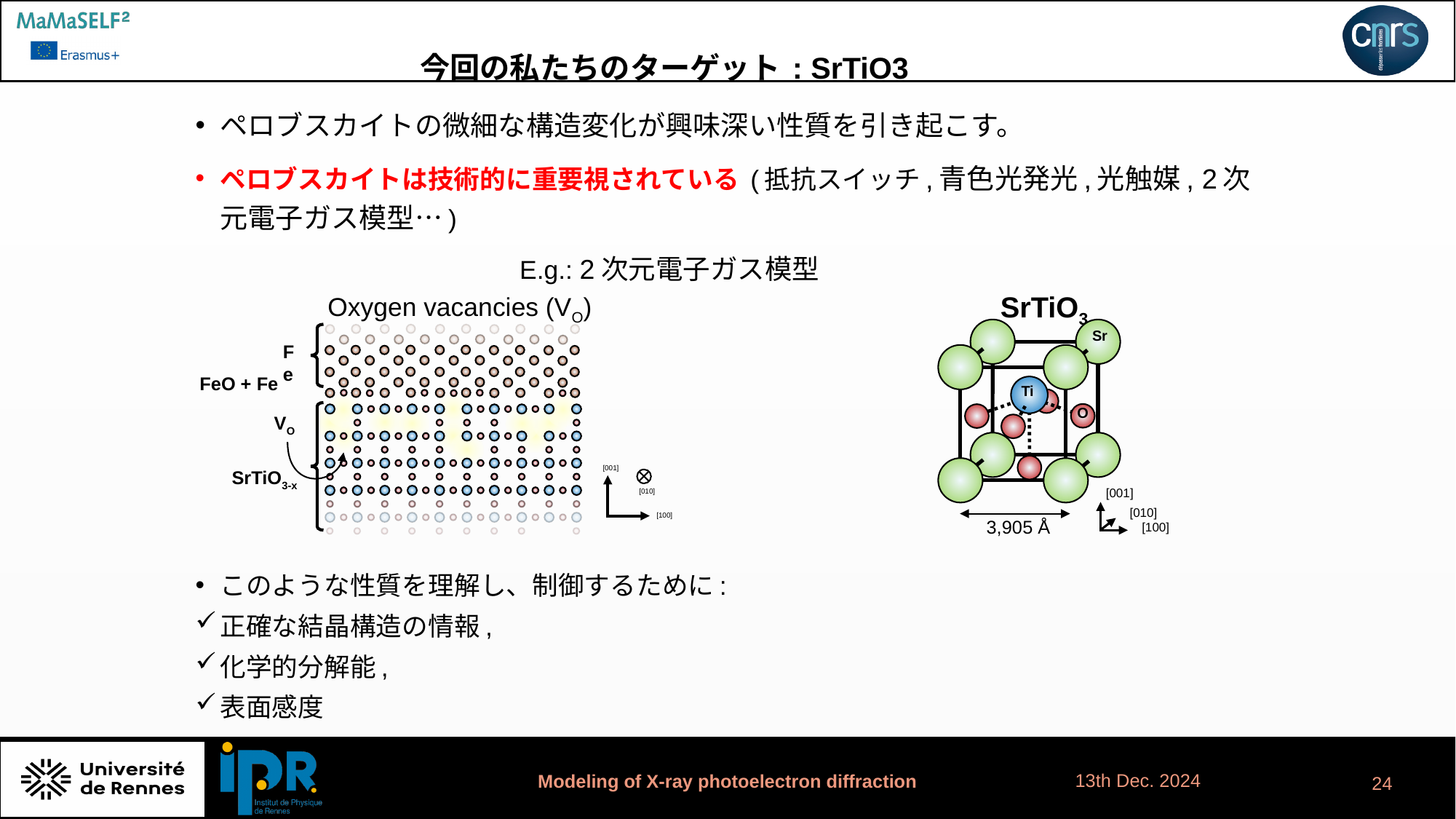

今回の私たちのターゲット: SrTiO3
ペロブスカイトの微細な構造変化が興味深い性質を引き起こす。
ペロブスカイトは技術的に重要視されている (抵抗スイッチ,青色光発光,光触媒, 2次元電子ガス模型…)

このような性質を理解し、制御するために:
正確な結晶構造の情報,
化学的分解能,
表面感度
E.g.: 2次元電子ガス模型
SrTiO3
Oxygen vacancies (VO)

Fe
FeO + Fe

VO

[001]
[010]
[100]

SrTiO3-x

Sr

Ti

O

[001]
[010]
[100]
3,905 Å
13th Dec. 2024
Modeling of X-ray photoelectron diffraction
24